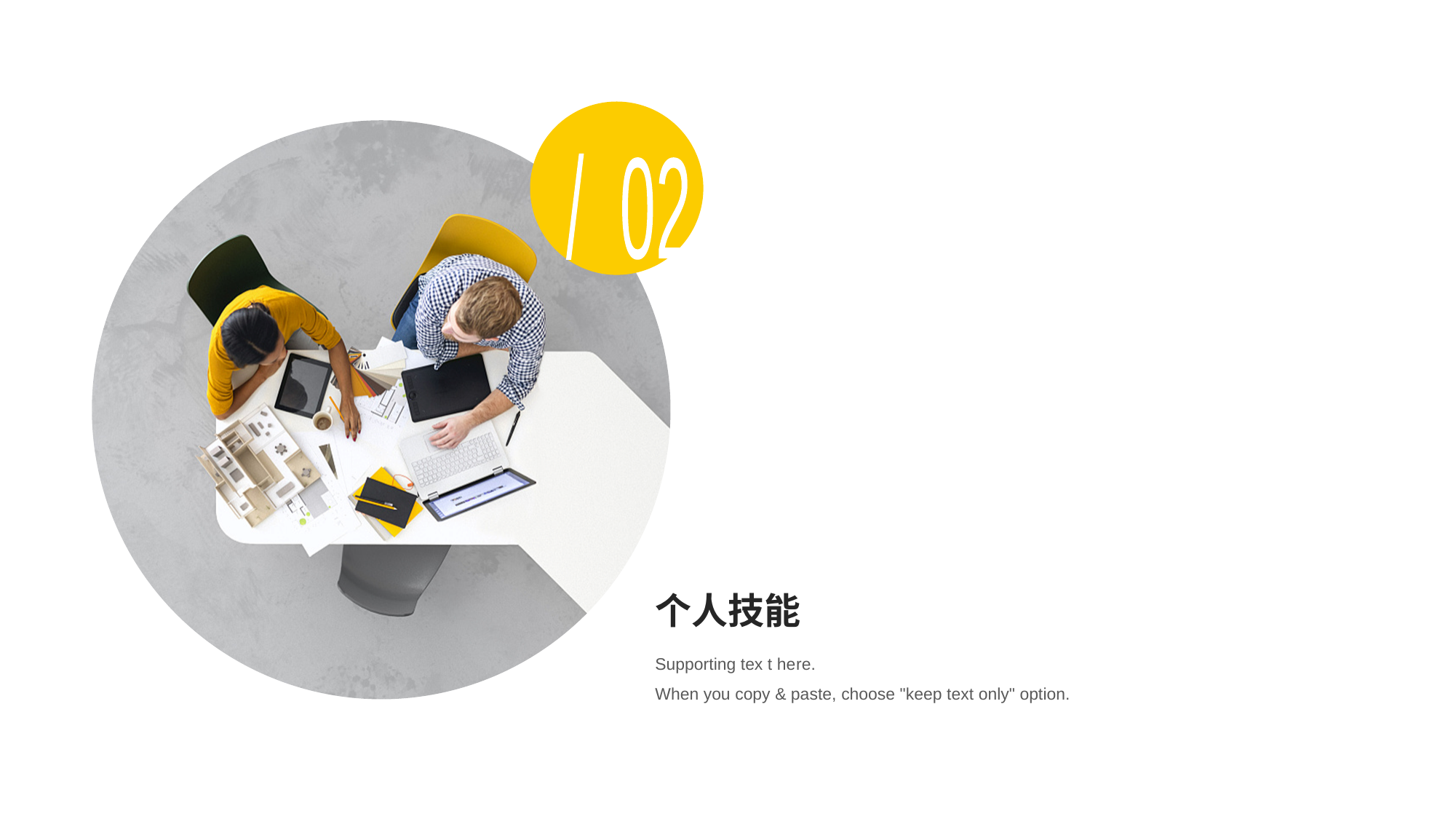

/  02
# 个人技能
Supporting tex t he re.
When you copy & paste, choose "keep text only" option.